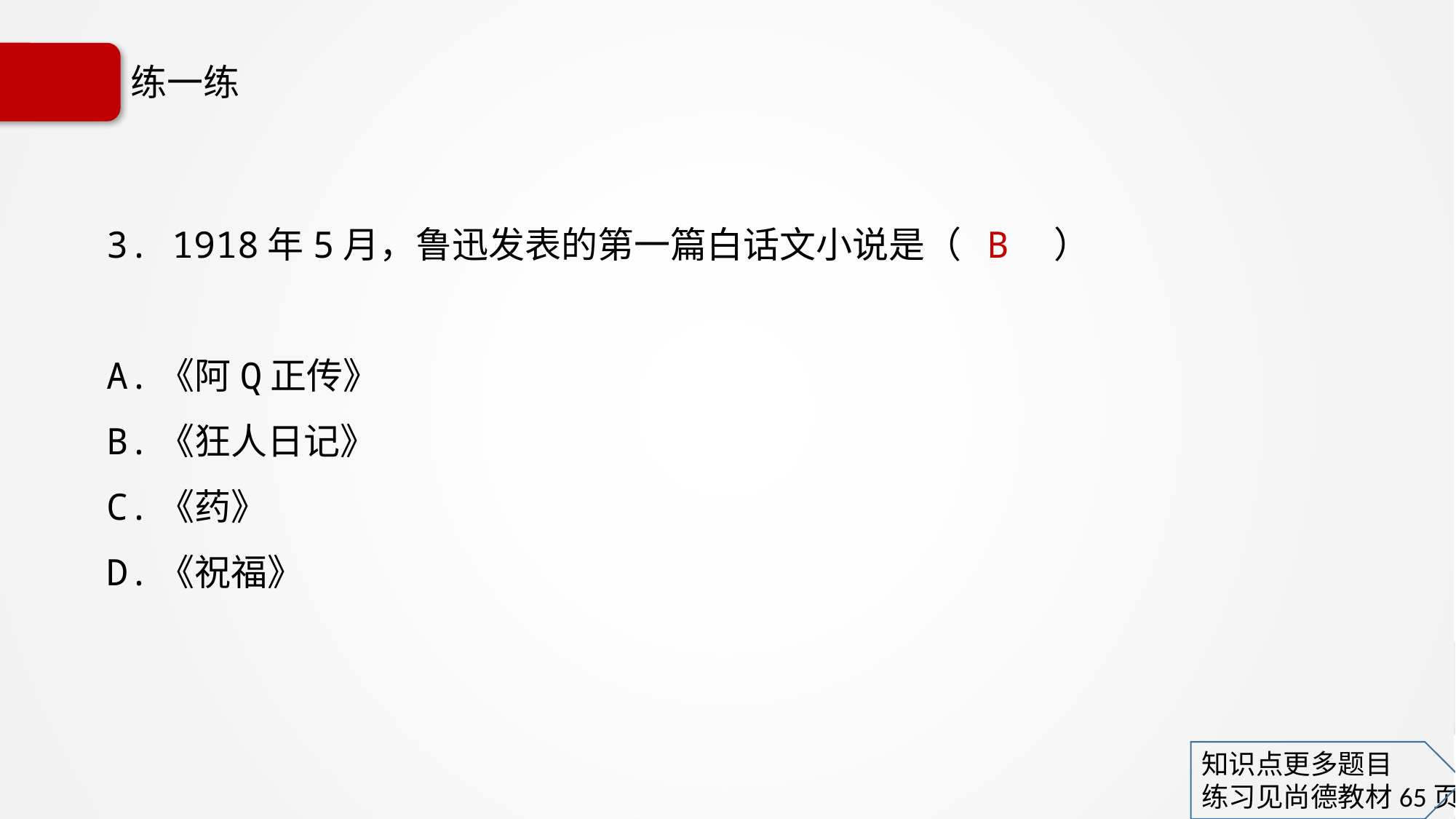

# 练一练
3. 1918年5月，鲁迅发表的第一篇白话文小说是（  B　）

A.《阿Q正传》
B.《狂人日记》
C.《药》
D.《祝福》
知识点更多题目
练习见尚德教材65页